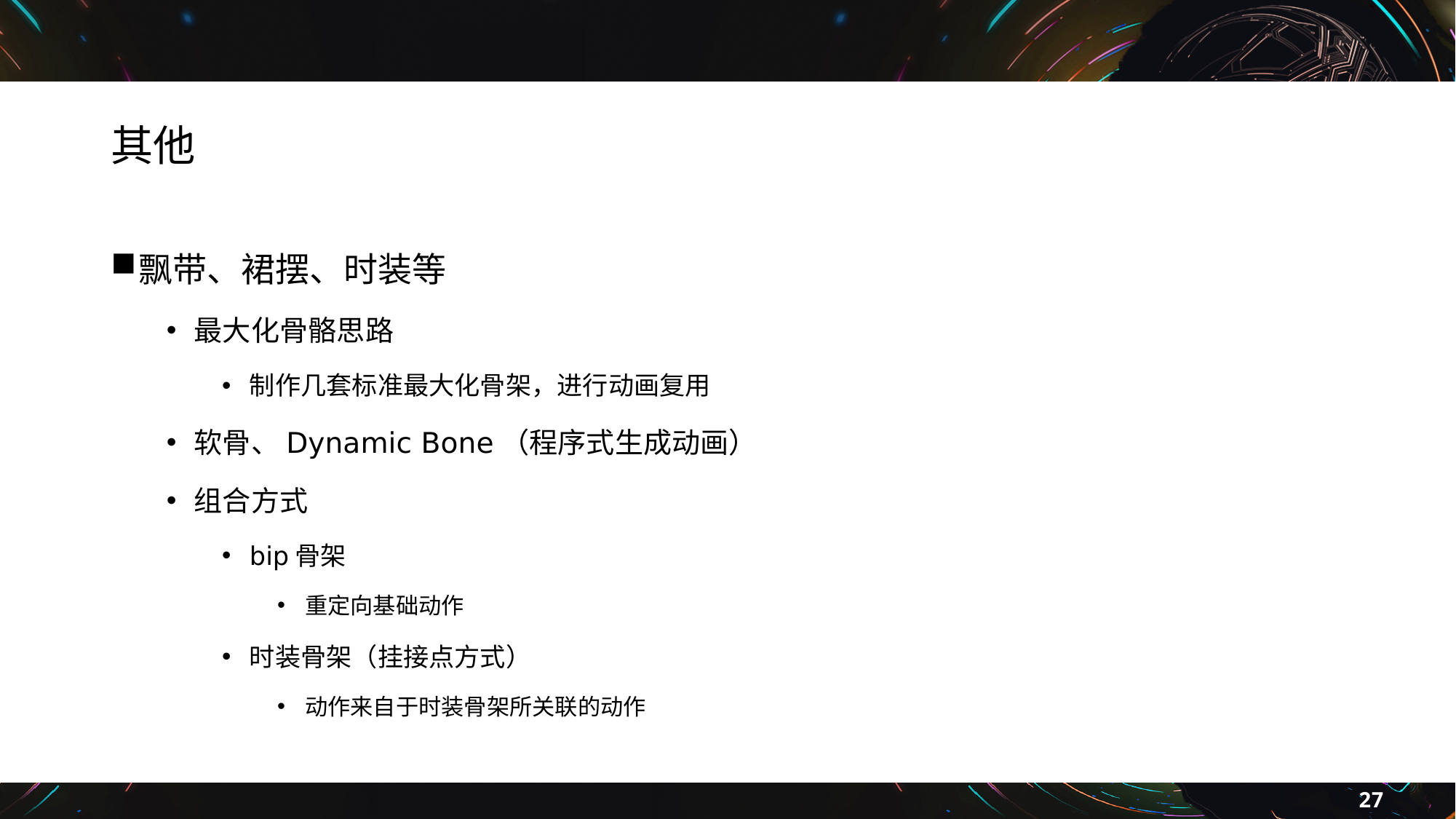

# 其他
飘带、裙摆、时装等
最大化骨骼思路
制作几套标准最大化骨架，进行动画复用
软骨、Dynamic Bone（程序式生成动画）
组合方式
bip骨架
重定向基础动作
时装骨架（挂接点方式）
动作来自于时装骨架所关联的动作

27